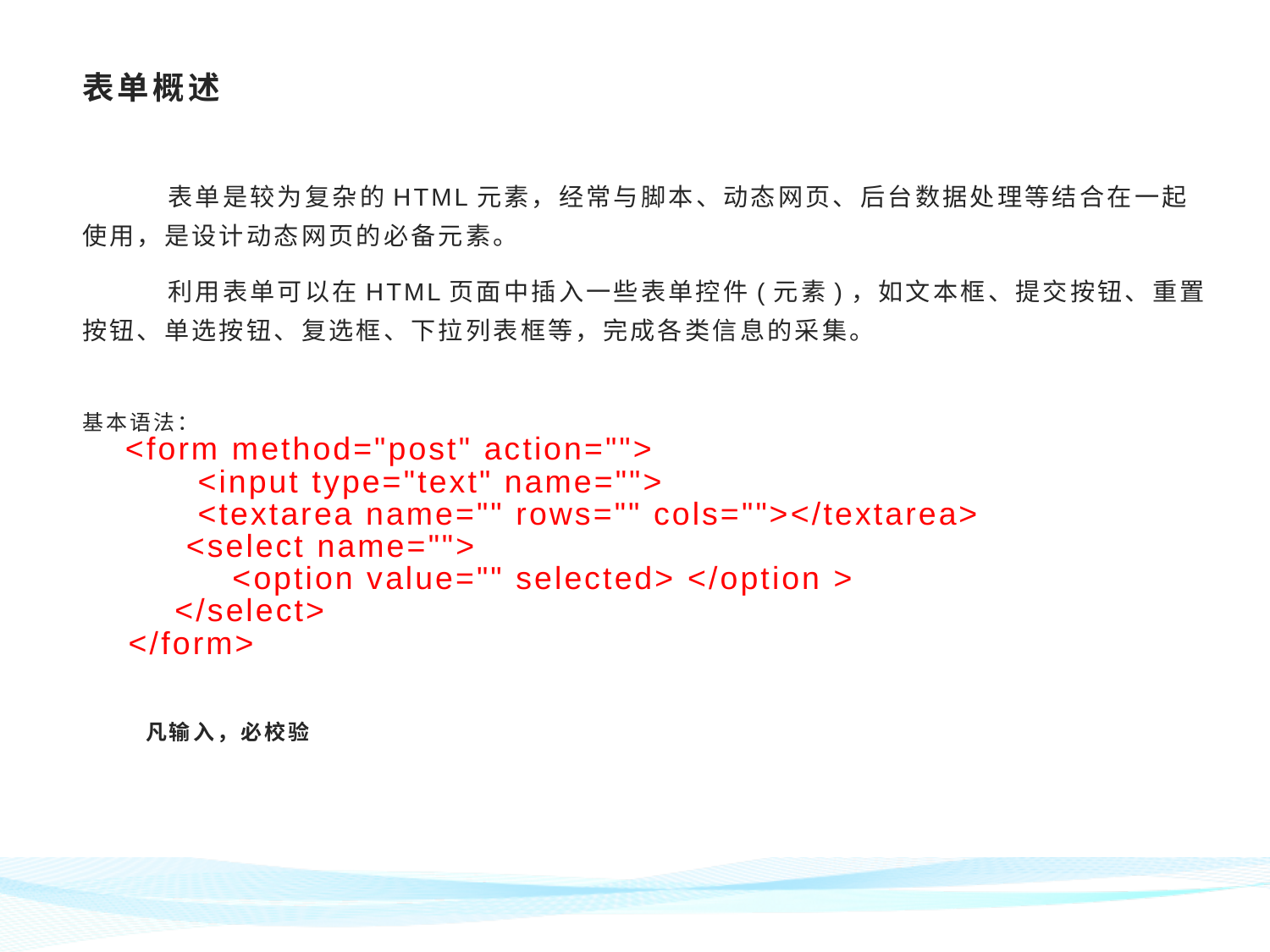

# 表单概述
  表单是较为复杂的HTML元素，经常与脚本、动态网页、后台数据处理等结合在一起使用，是设计动态网页的必备元素。
  利用表单可以在HTML页面中插入一些表单控件(元素)，如文本框、提交按钮、重置按钮、单选按钮、复选框、下拉列表框等，完成各类信息的采集。

基本语法：
     <form method="post" action="">
          <input type="text" name="">
          <textarea name="" rows="" cols=""></textarea>
         <select name="">
             <option value="" selected> </option >
        </select>
    </form>

凡输入，必校验